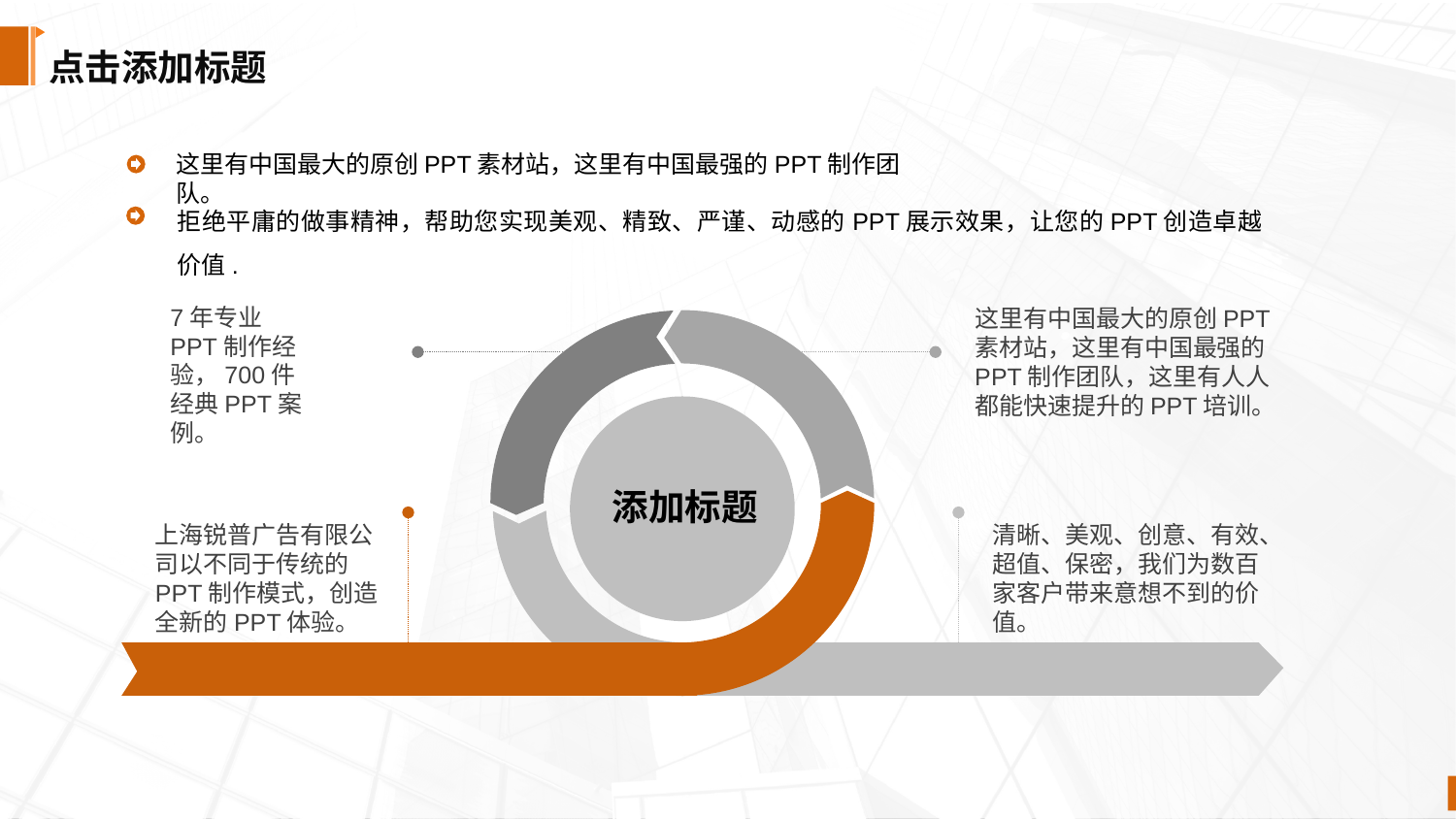

点击添加标题
这里有中国最大的原创PPT素材站，这里有中国最强的PPT制作团队。

拒绝平庸的做事精神，帮助您实现美观、精致、严谨、动感的PPT展示效果，让您的PPT创造卓越价值.

7年专业PPT制作经验，700件经典PPT案例。
这里有中国最大的原创PPT素材站，这里有中国最强的PPT制作团队，这里有人人都能快速提升的PPT培训。

添加标题
上海锐普广告有限公司以不同于传统的PPT制作模式，创造全新的PPT体验。
清晰、美观、创意、有效、超值、保密，我们为数百家客户带来意想不到的价值。